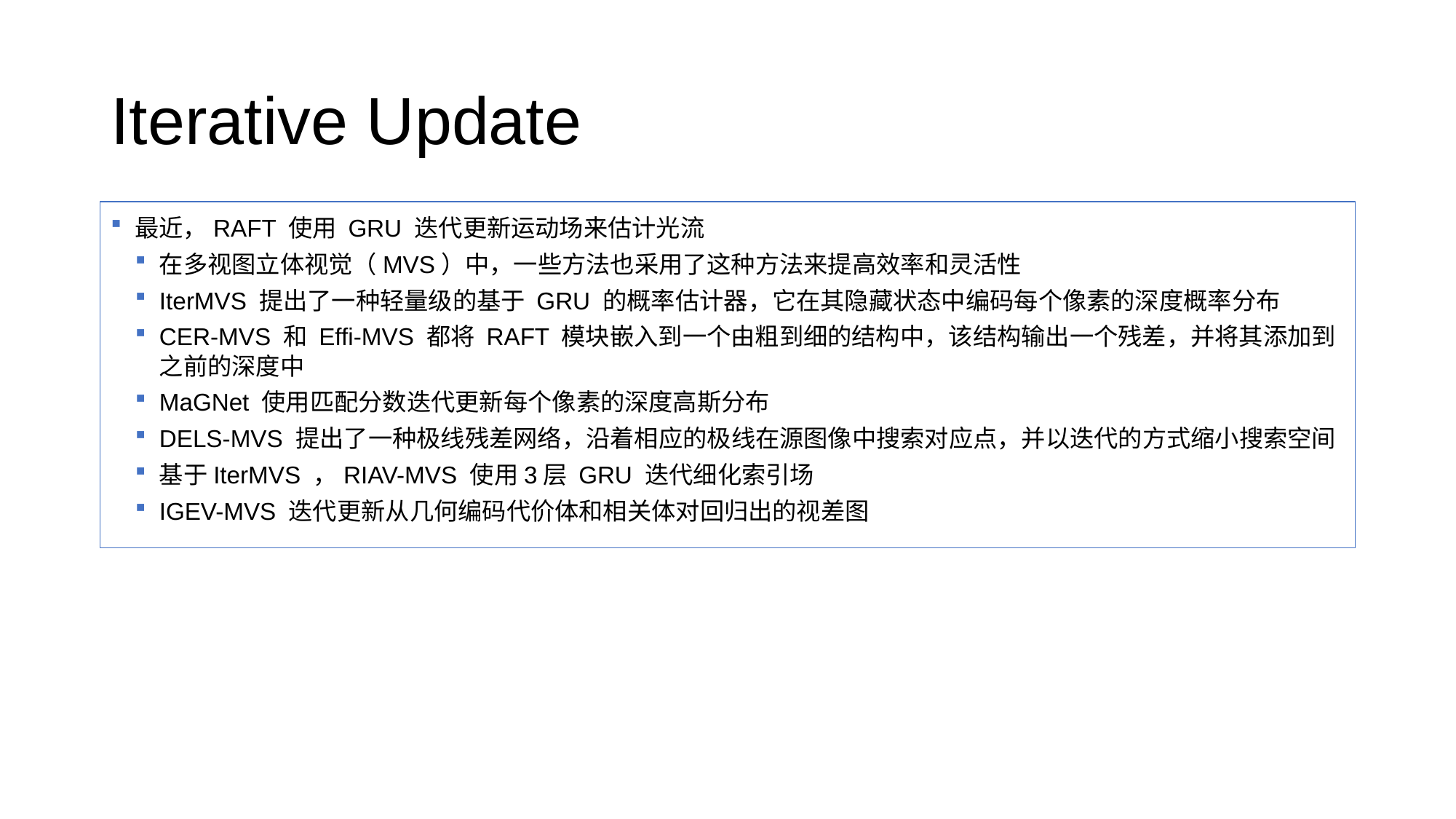

# Iterative Update
最近，RAFT 使用 GRU 迭代更新运动场来估计光流
在多视图立体视觉（MVS）中，一些方法也采用了这种方法来提高效率和灵活性
IterMVS 提出了一种轻量级的基于 GRU 的概率估计器，它在其隐藏状态中编码每个像素的深度概率分布
CER-MVS 和 Effi-MVS 都将 RAFT 模块嵌入到一个由粗到细的结构中，该结构输出一个残差，并将其添加到之前的深度中
MaGNet 使用匹配分数迭代更新每个像素的深度高斯分布
DELS-MVS 提出了一种极线残差网络，沿着相应的极线在源图像中搜索对应点，并以迭代的方式缩小搜索空间
基于IterMVS ，RIAV-MVS 使用3层 GRU 迭代细化索引场
IGEV-MVS 迭代更新从几何编码代价体和相关体对回归出的视差图